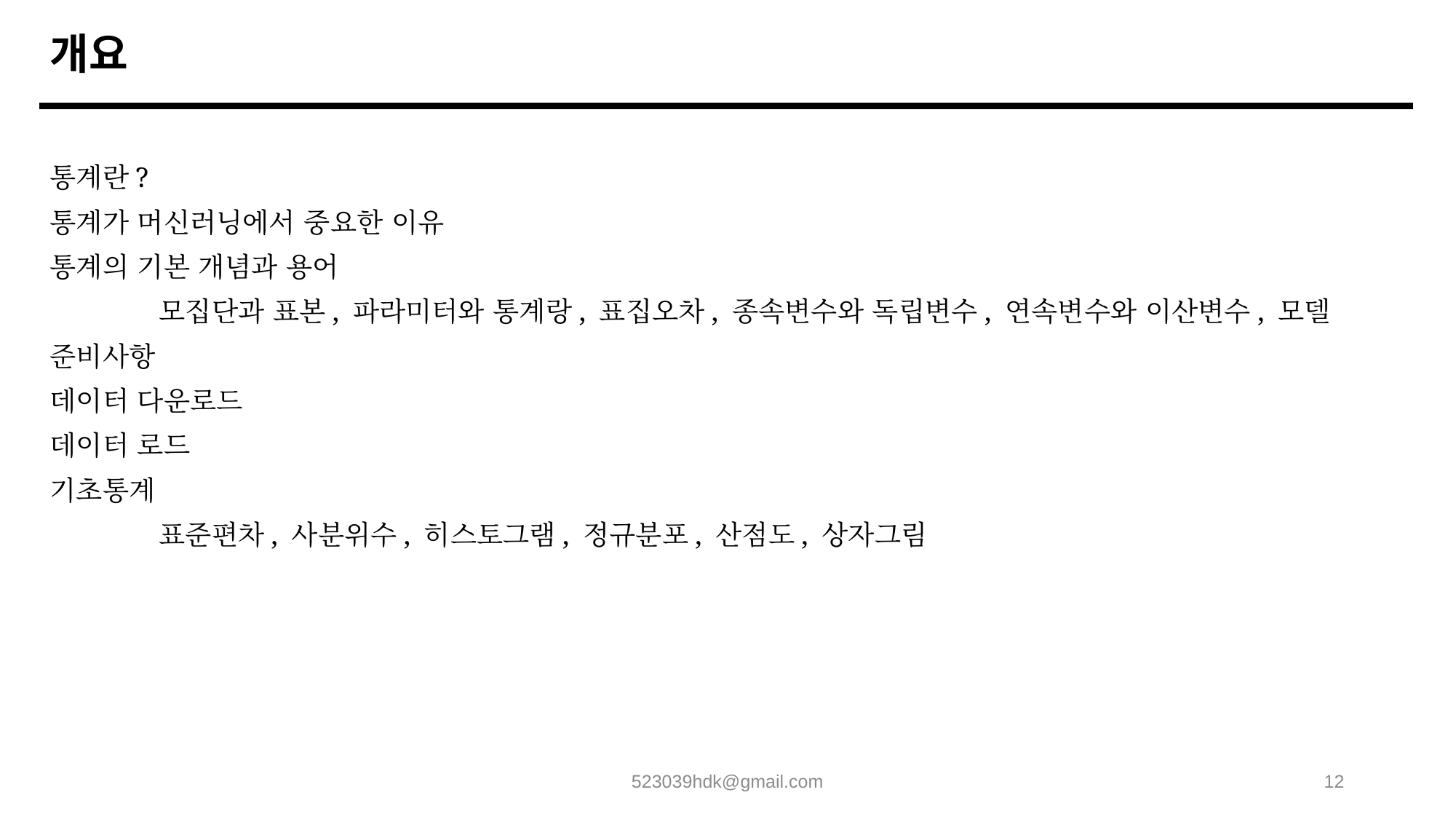

개요
통계란?
통계가 머신러닝에서 중요한 이유
통계의 기본 개념과 용어
	모집단과 표본, 파라미터와 통계랑, 표집오차, 종속변수와 독립변수, 연속변수와 이산변수, 모델
준비사항
데이터 다운로드
데이터 로드
기초통계
	표준편차, 사분위수, 히스토그램, 정규분포, 산점도, 상자그림
523039hdk@gmail.com
12